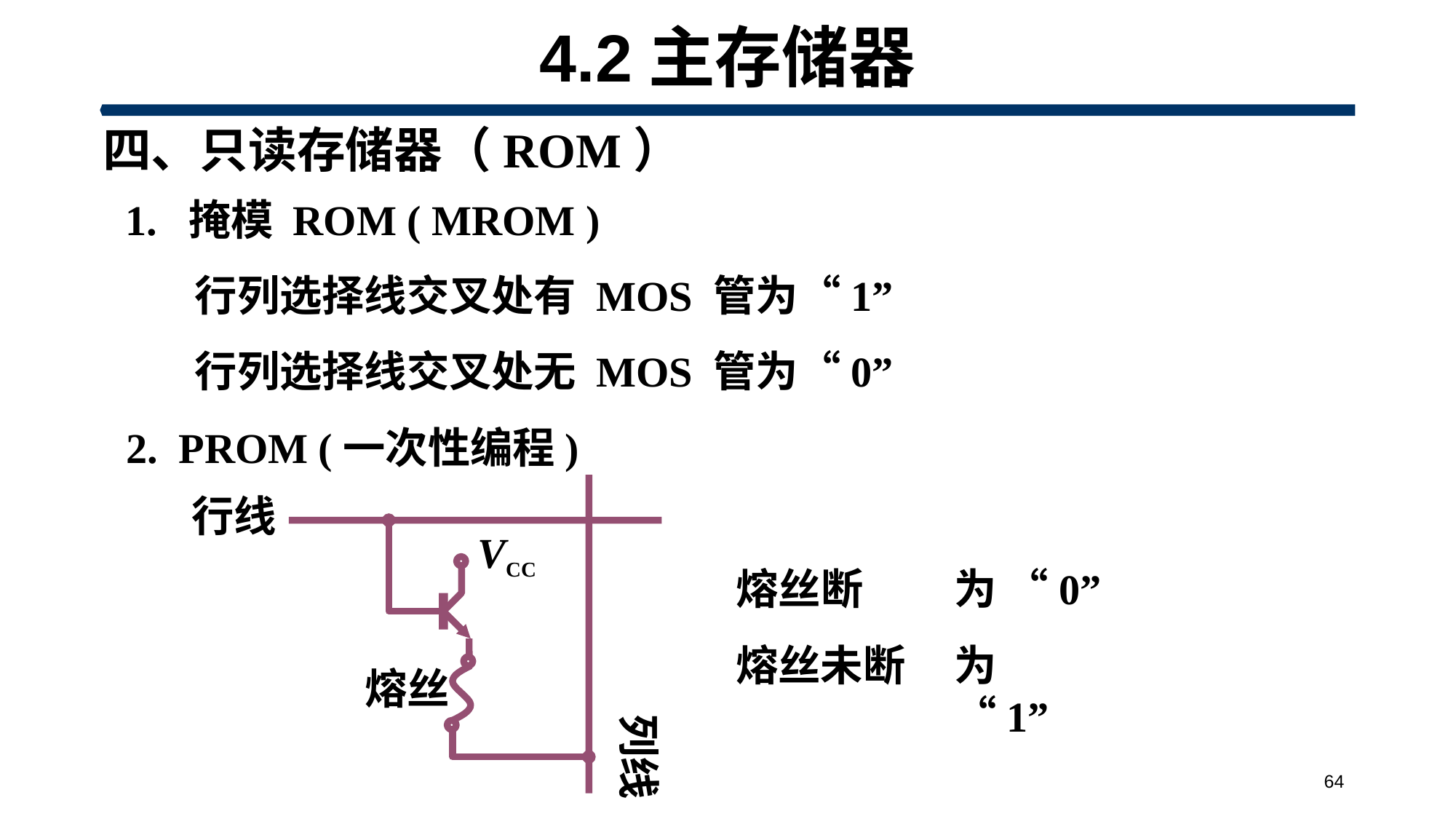

# 4.2主存储器
 四、只读存储器（ROM）
 1.  掩模 ROM ( MROM )
行列选择线交叉处有 MOS 管为“1”
行列选择线交叉处无 MOS 管为“0”
 2.  PROM (一次性编程)

VCC

行线
熔丝
列线
熔丝断
为 “0”
熔丝未断
为 “1”
64